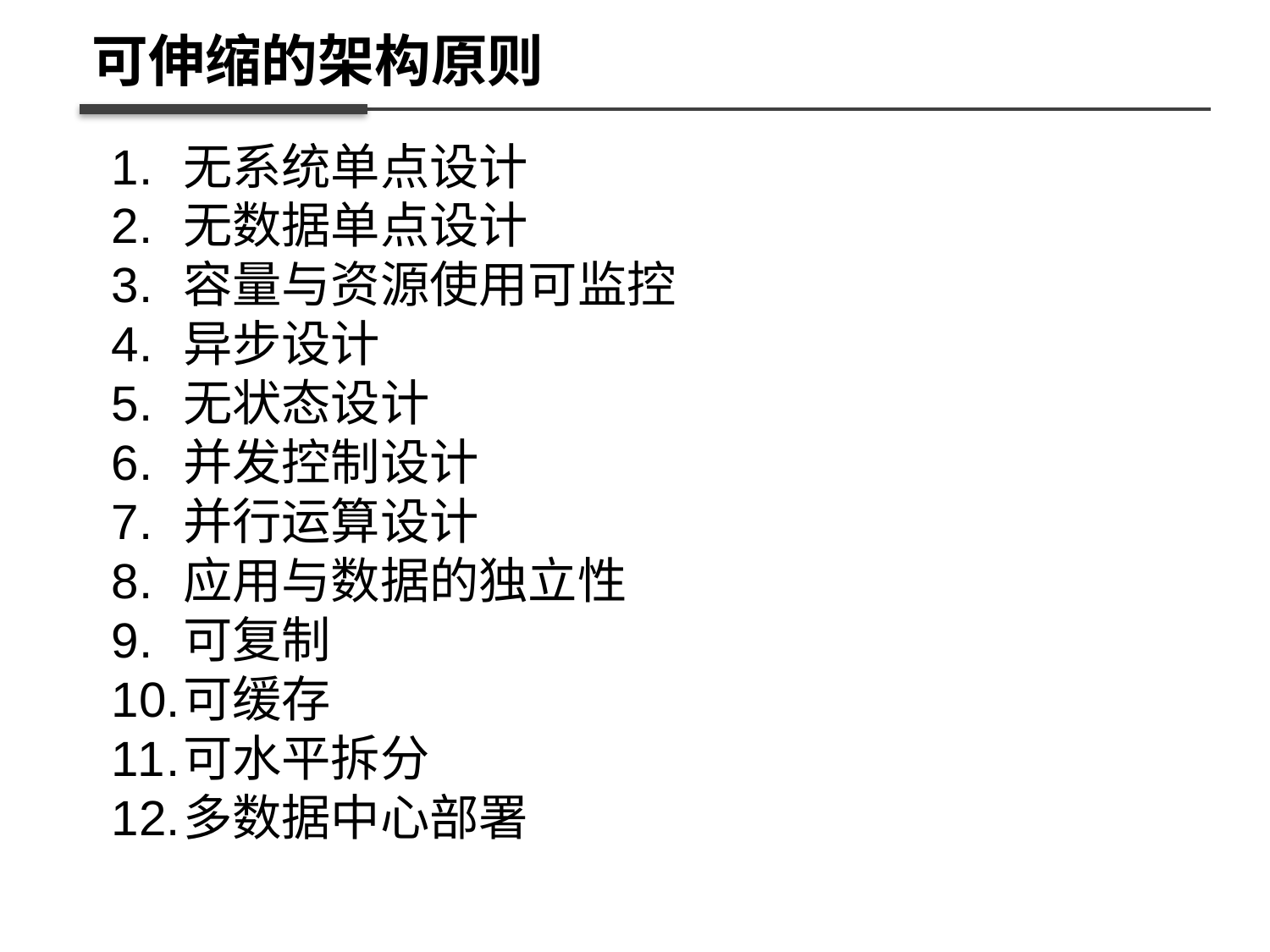

可伸缩的架构原则
无系统单点设计
无数据单点设计
容量与资源使用可监控
异步设计
无状态设计
并发控制设计
并行运算设计
应用与数据的独立性
可复制
可缓存
可水平拆分
多数据中心部署